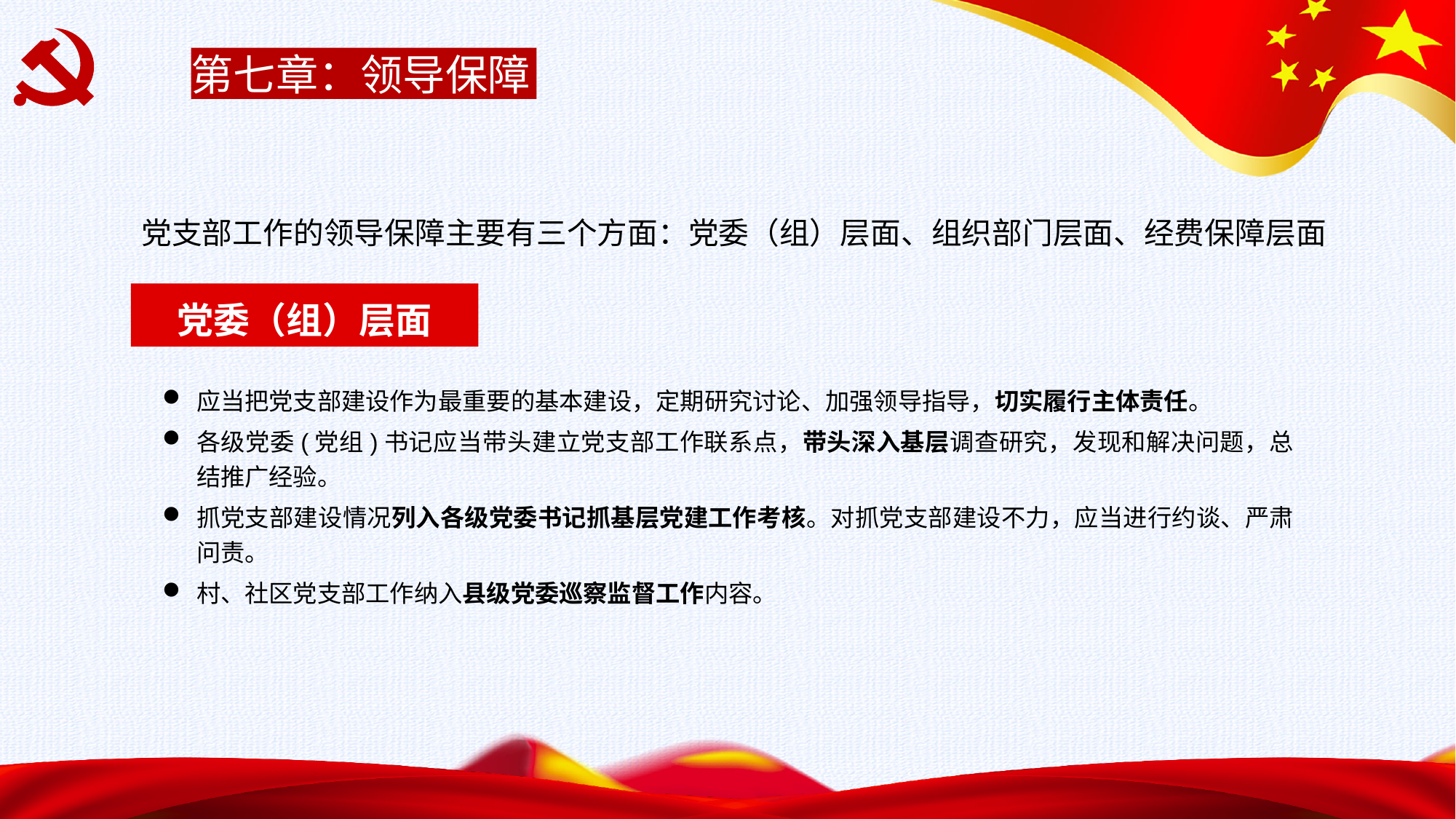

第七章：领导保障
党支部工作的领导保障主要有三个方面：党委（组）层面、组织部门层面、经费保障层面
党委（组）层面
应当把党支部建设作为最重要的基本建设，定期研究讨论、加强领导指导，切实履行主体责任。
各级党委(党组)书记应当带头建立党支部工作联系点，带头深入基层调查研究，发现和解决问题，总结推广经验。
抓党支部建设情况列入各级党委书记抓基层党建工作考核。对抓党支部建设不力，应当进行约谈、严肃问责。
村、社区党支部工作纳入县级党委巡察监督工作内容。